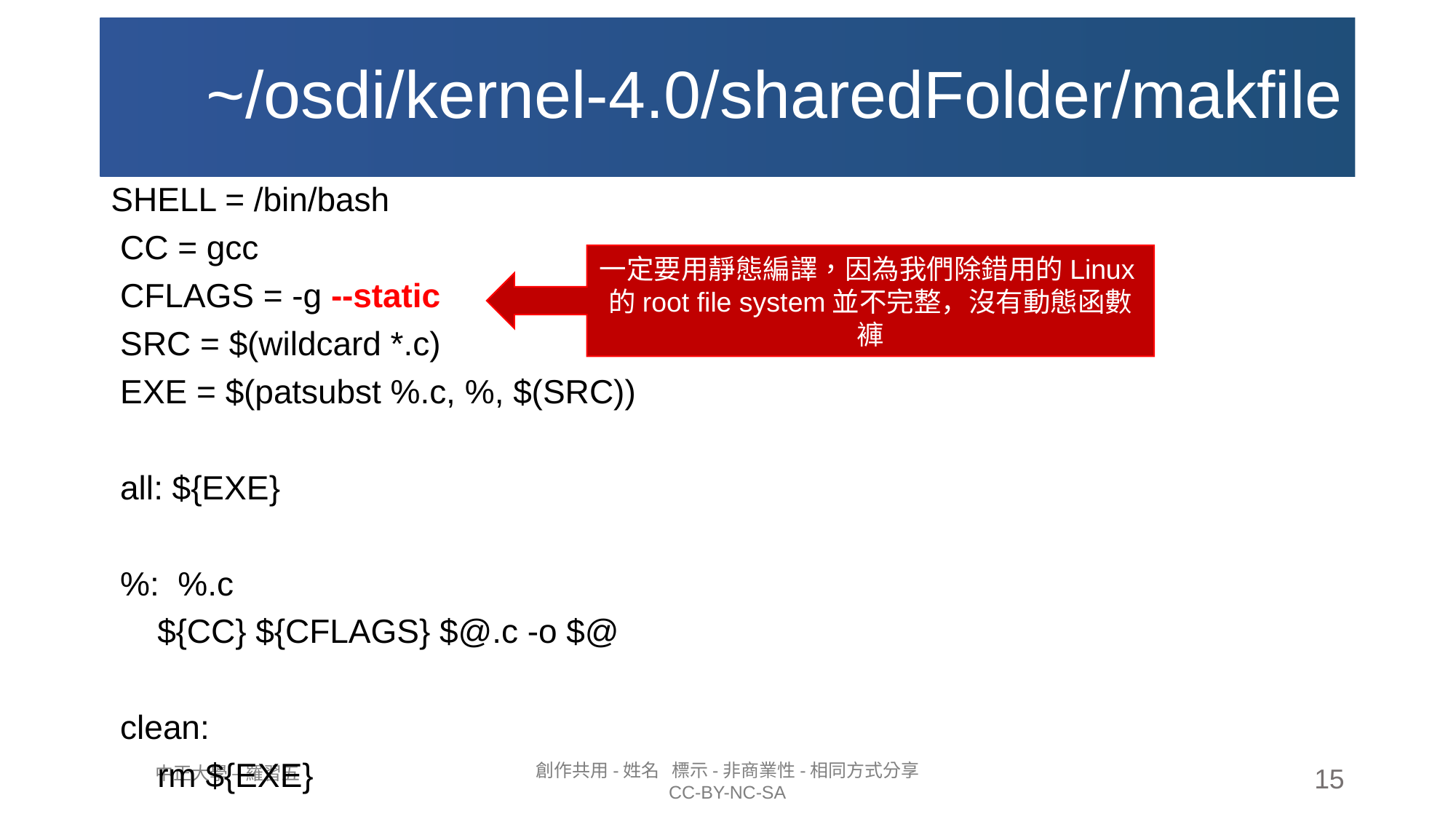

# ~/osdi/kernel-4.0/sharedFolder/makfile
SHELL = /bin/bash
 CC = gcc
 CFLAGS = -g --static
 SRC = $(wildcard *.c)
 EXE = $(patsubst %.c, %, $(SRC))

 all: ${EXE}

 %:  %.c
     ${CC} ${CFLAGS} $@.c -o $@

 clean:
     rm ${EXE}
一定要用靜態編譯，因為我們除錯用的Linux的root file system並不完整，沒有動態函數褲